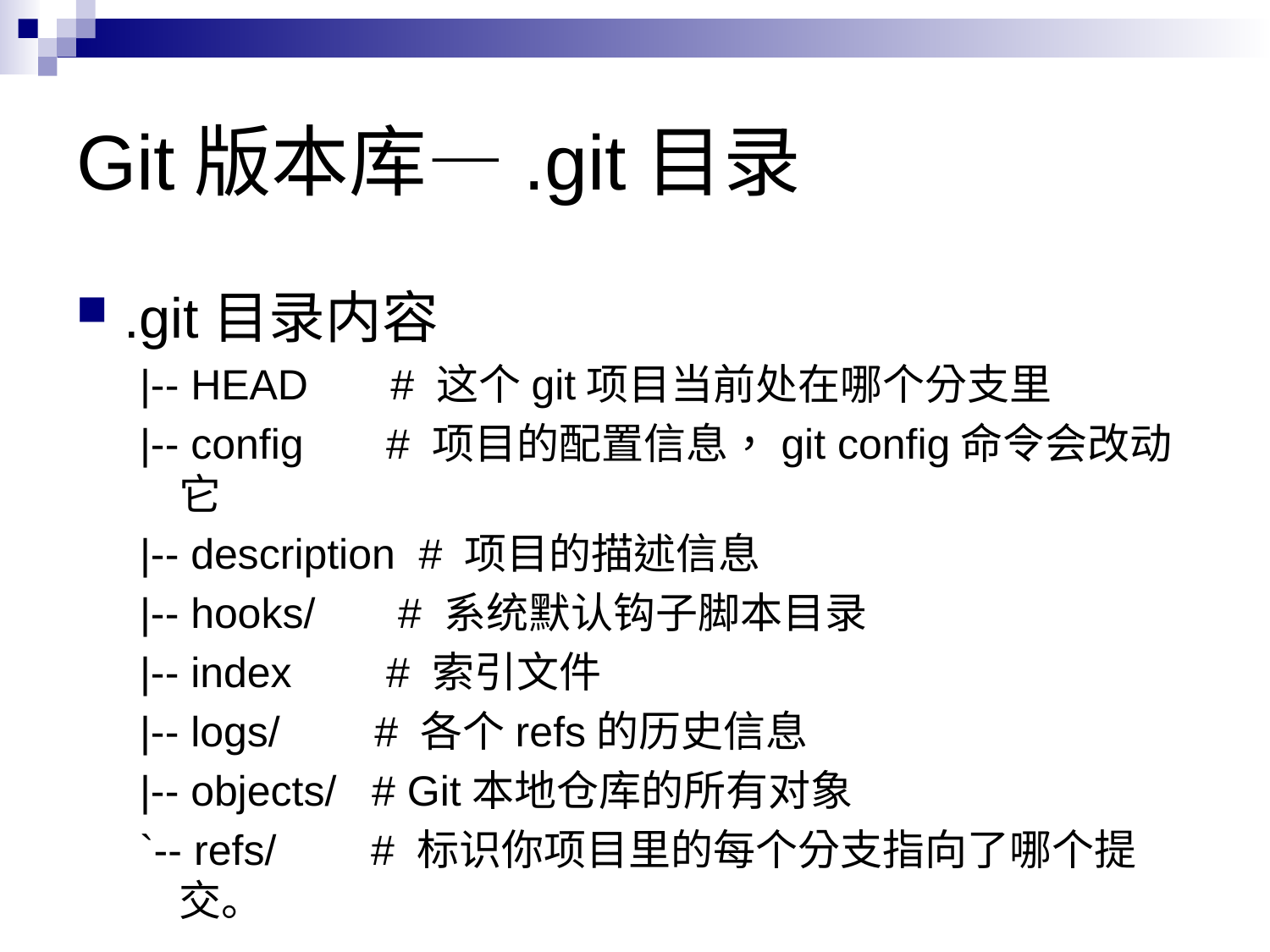

# Git版本库—.git目录
.git目录内容
|-- HEAD       # 这个git项目当前处在哪个分支里
|-- config       # 项目的配置信息，git config命令会改动它
|-- description  # 项目的描述信息
|-- hooks/       # 系统默认钩子脚本目录
|-- index        # 索引文件
|-- logs/        # 各个refs的历史信息
|-- objects/   # Git本地仓库的所有对象
`-- refs/        # 标识你项目里的每个分支指向了哪个提交。